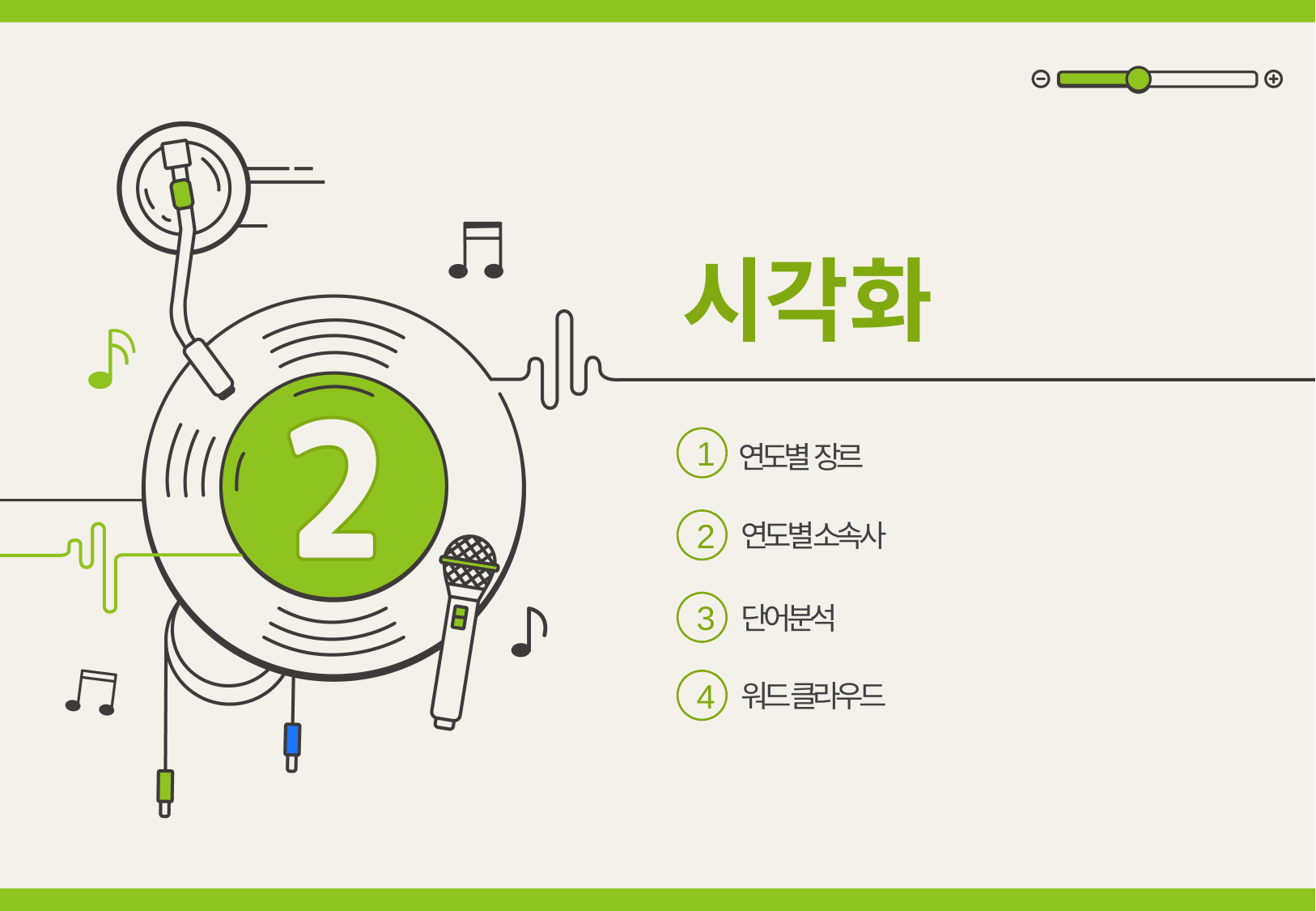

시각화
1
연도별  장르
2
연도별 소속사
3
단어분석
4
워드 클라우드